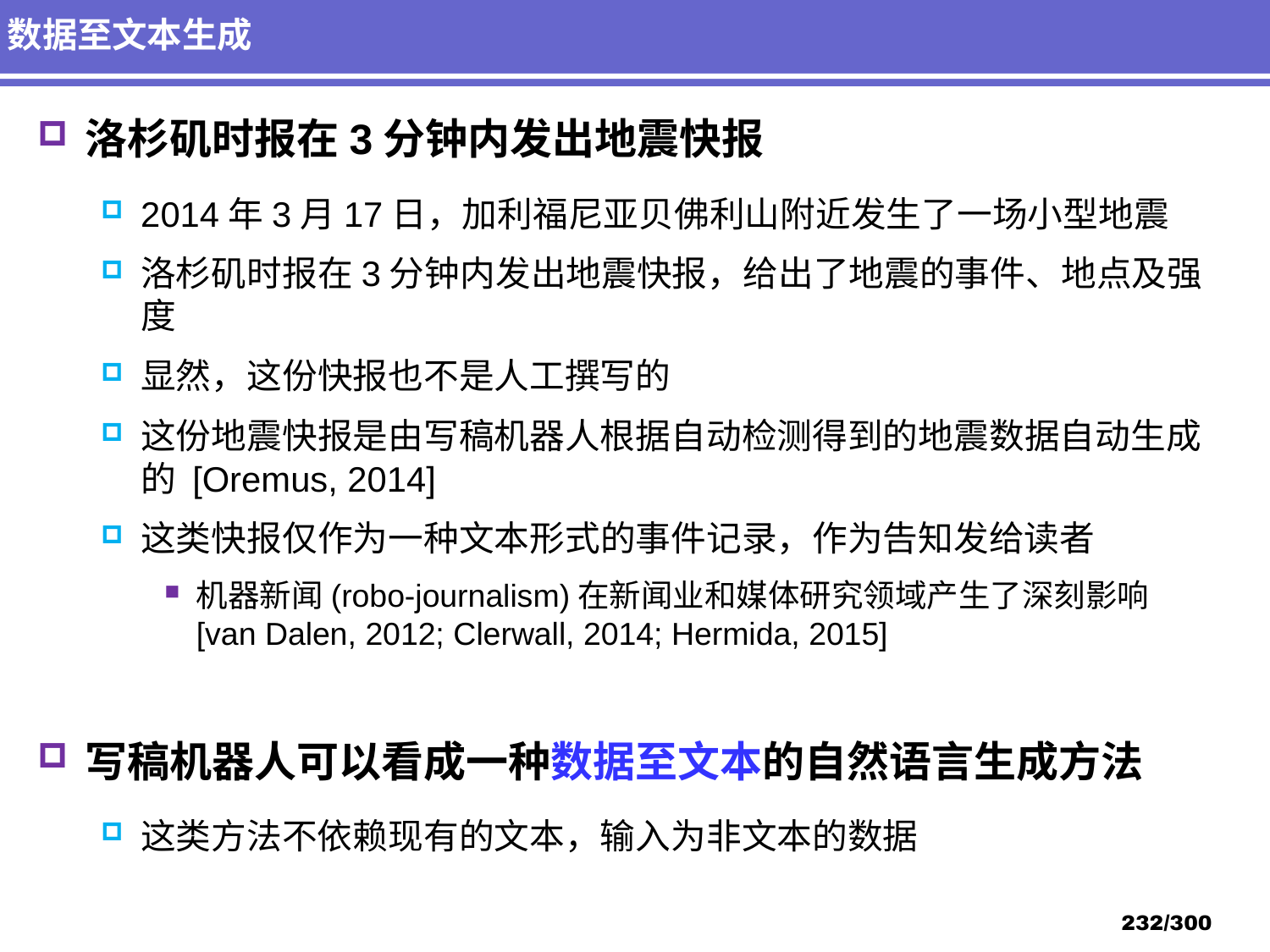

# 数据至文本生成
洛杉矶时报在3分钟内发出地震快报
2014年3月17日，加利福尼亚贝佛利山附近发生了一场小型地震
洛杉矶时报在3分钟内发出地震快报，给出了地震的事件、地点及强度
显然，这份快报也不是人工撰写的
这份地震快报是由写稿机器人根据自动检测得到的地震数据自动生成的 [Oremus, 2014]
这类快报仅作为一种文本形式的事件记录，作为告知发给读者
机器新闻(robo-journalism)在新闻业和媒体研究领域产生了深刻影响[van Dalen, 2012; Clerwall, 2014; Hermida, 2015]

写稿机器人可以看成一种数据至文本的自然语言生成方法
这类方法不依赖现有的文本，输入为非文本的数据

232/300